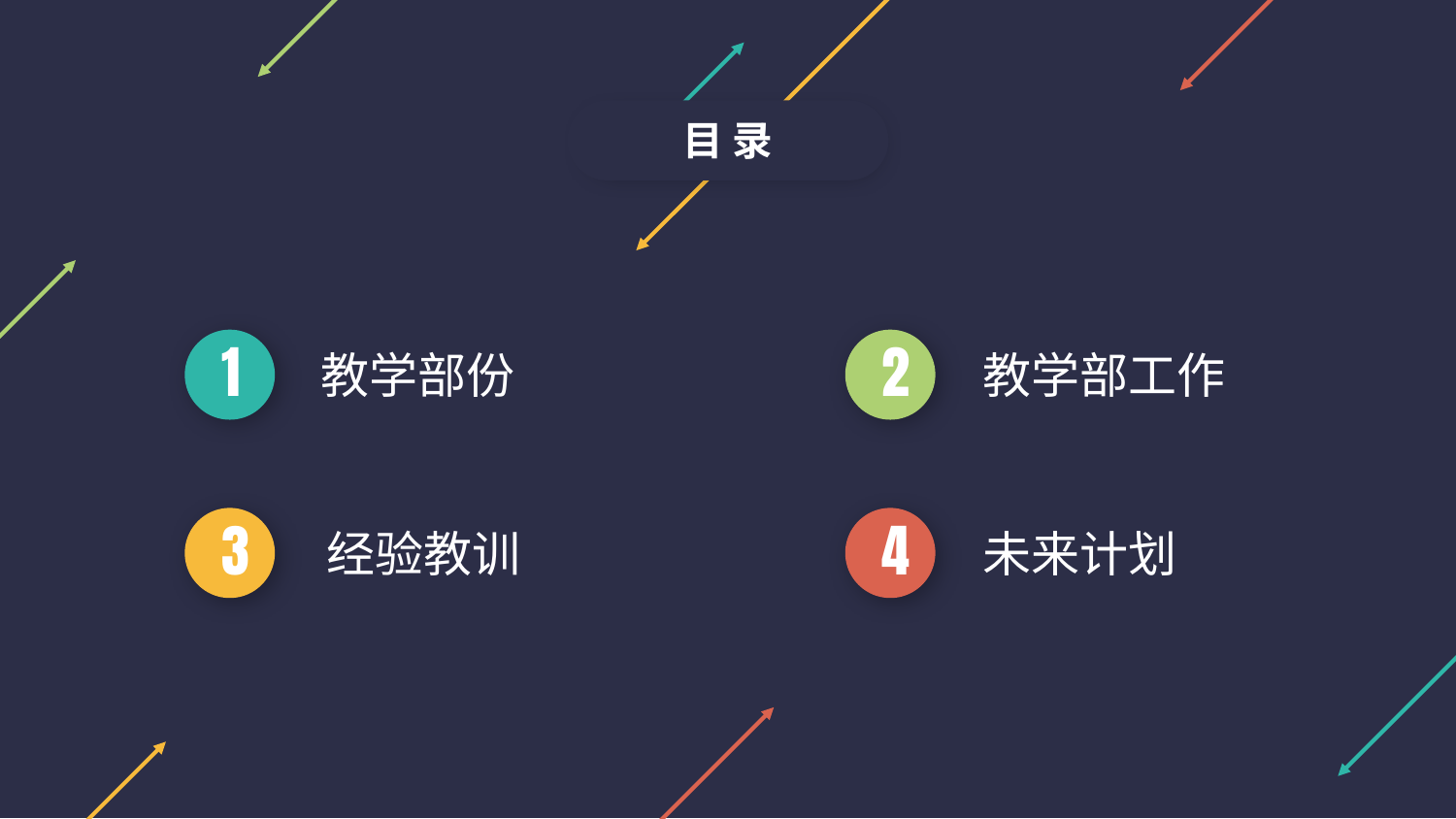

目 录

1
2
教学部份
教学部工作

3
4
未来计划
经验教训